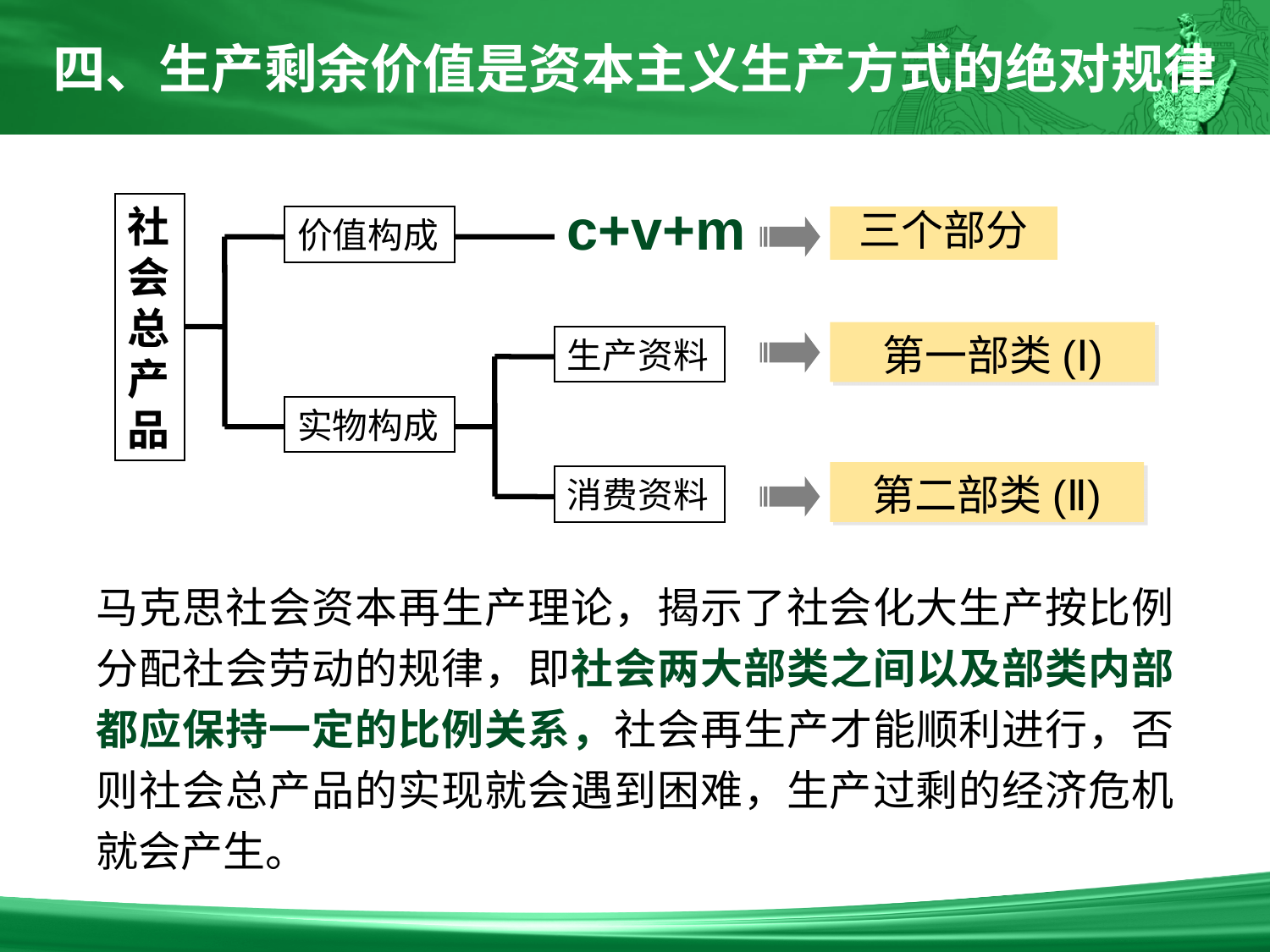

四、生产剩余价值是资本主义生产方式的绝对规律
c+v+m
社会总产品
价值构成
三个部分

第一部类(Ⅰ)

生产资料

实物构成

第二部类(Ⅱ)
消费资料

马克思社会资本再生产理论，揭示了社会化大生产按比例分配社会劳动的规律，即社会两大部类之间以及部类内部都应保持一定的比例关系，社会再生产才能顺利进行，否则社会总产品的实现就会遇到困难，生产过剩的经济危机就会产生。